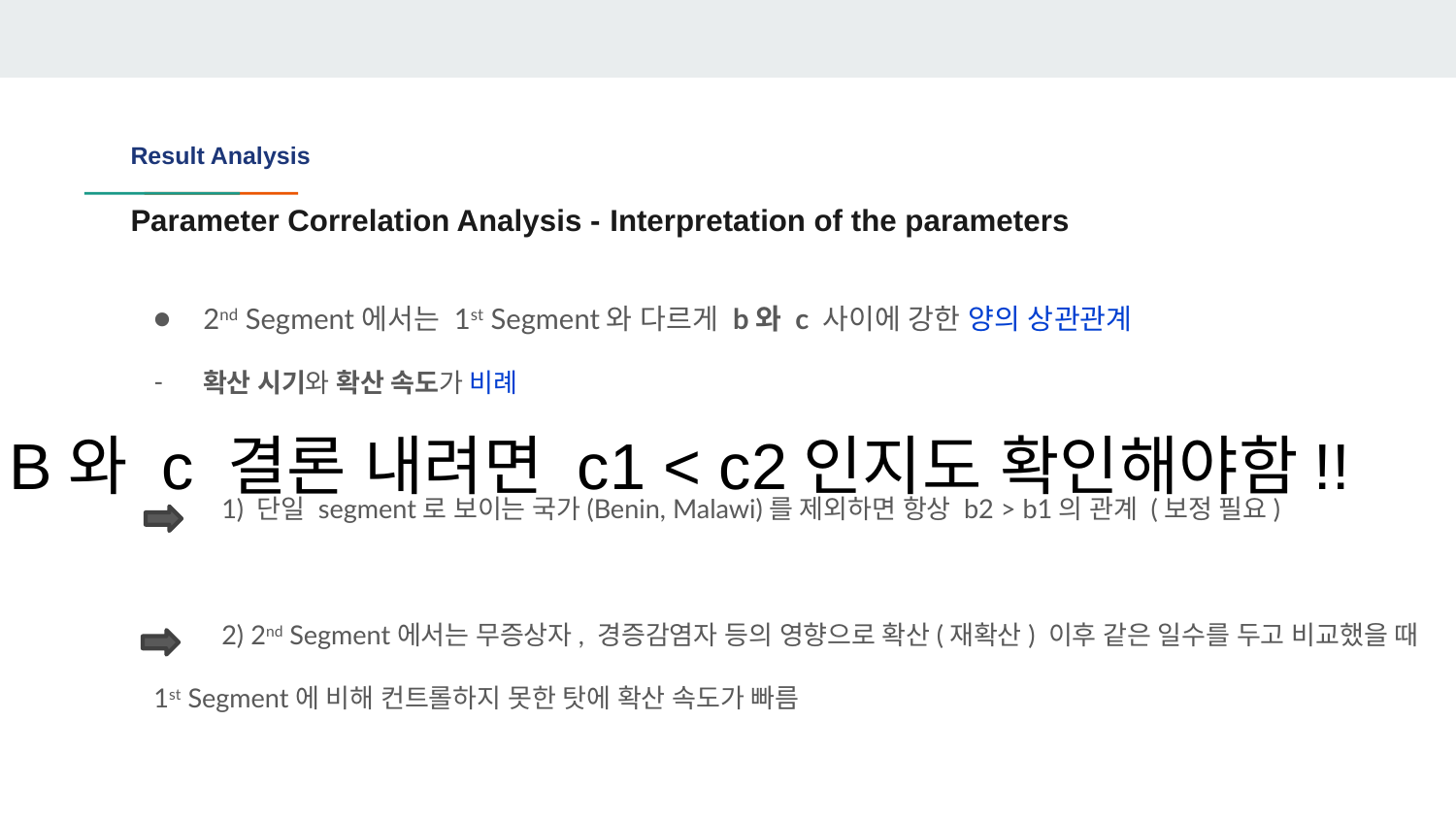

Result Analysis
# Parameter Correlation Analysis - Interpretation of the parameters

2nd Segment에서는 1st Segment와 다르게 b와 c 사이에 강한 양의 상관관계
확산 시기와 확산 속도가 비례

          1) 단일 segment로 보이는 국가(Benin, Malawi)를 제외하면 항상 b2 > b1의 관계 (보정 필요)

          2) 2nd Segment에서는 무증상자, 경증감염자 등의 영향으로 확산(재확산) 이후 같은 일수를 두고 비교했을 때 1st Segment에 비해 컨트롤하지 못한 탓에 확산 속도가 빠름

B와 c 결론 내려면 c1 < c2인지도 확인해야함!!